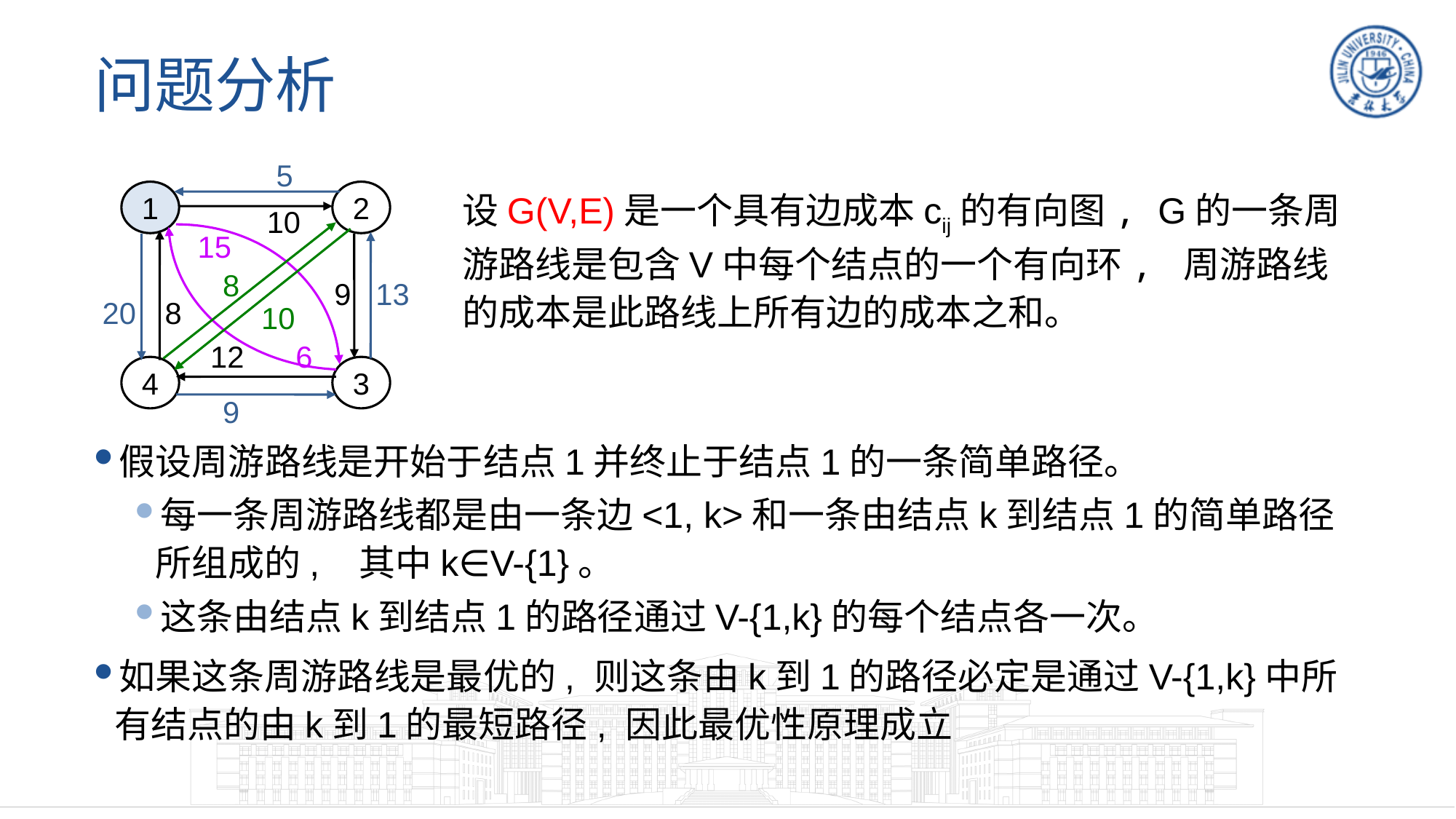

# 问题分析
5

10

1
2
4
3

8
10

15

6

8

20

13

9
12

9

设G(V,E)是一个具有边成本cij的有向图, G的一条周游路线是包含V中每个结点的一个有向环, 周游路线的成本是此路线上所有边的成本之和。
假设周游路线是开始于结点1并终止于结点1的一条简单路径。
每一条周游路线都是由一条边<1, k>和一条由结点k到结点1的简单路径所组成的,   其中k∈V-{1}。
这条由结点k到结点1的路径通过V-{1,k}的每个结点各一次。
如果这条周游路线是最优的, 则这条由k到1的路径必定是通过V-{1,k}中所有结点的由k到1的最短路径, 因此最优性原理成立
32